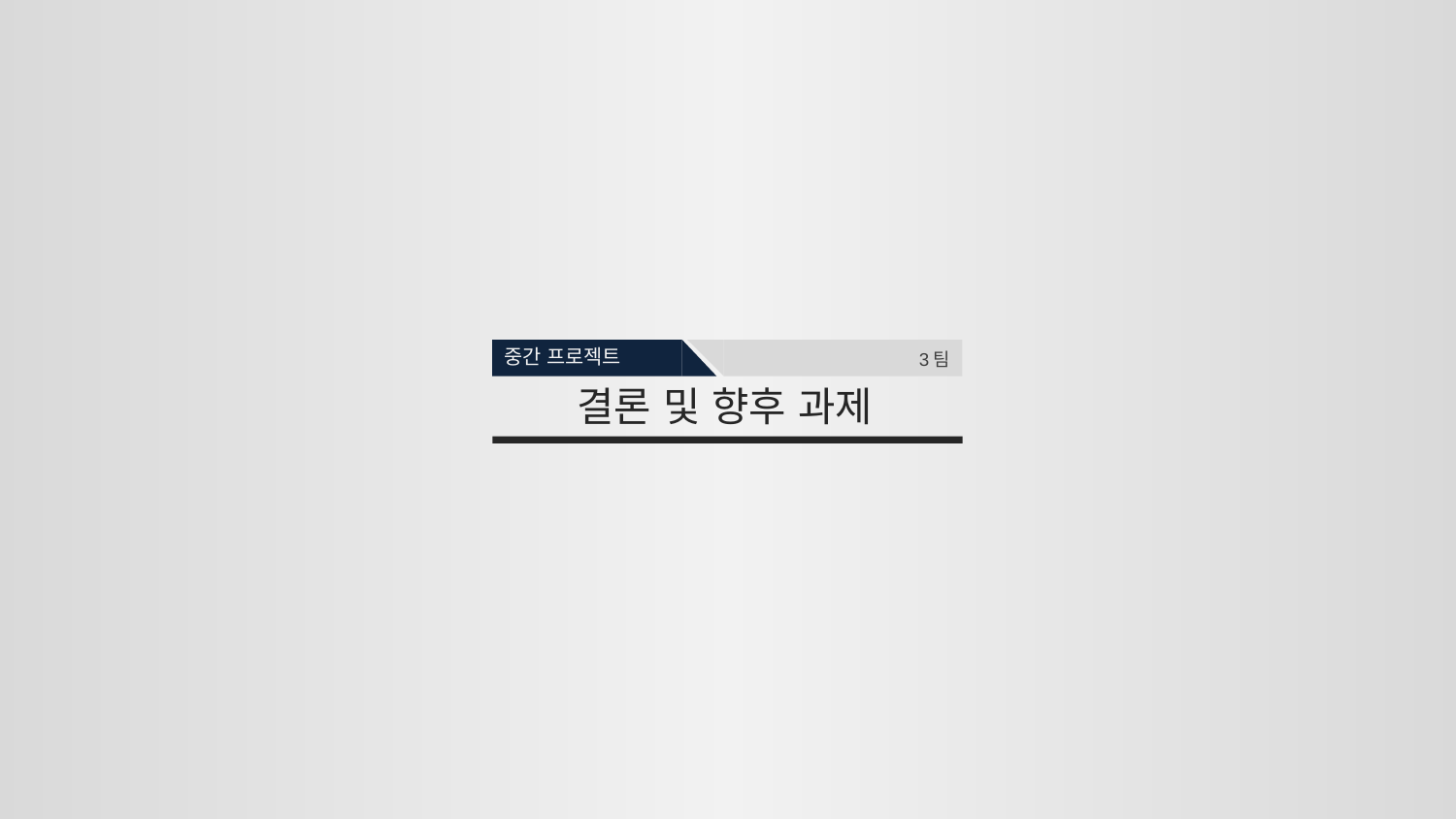

중간 프로젝트

3팀
결론 및 향후 과제